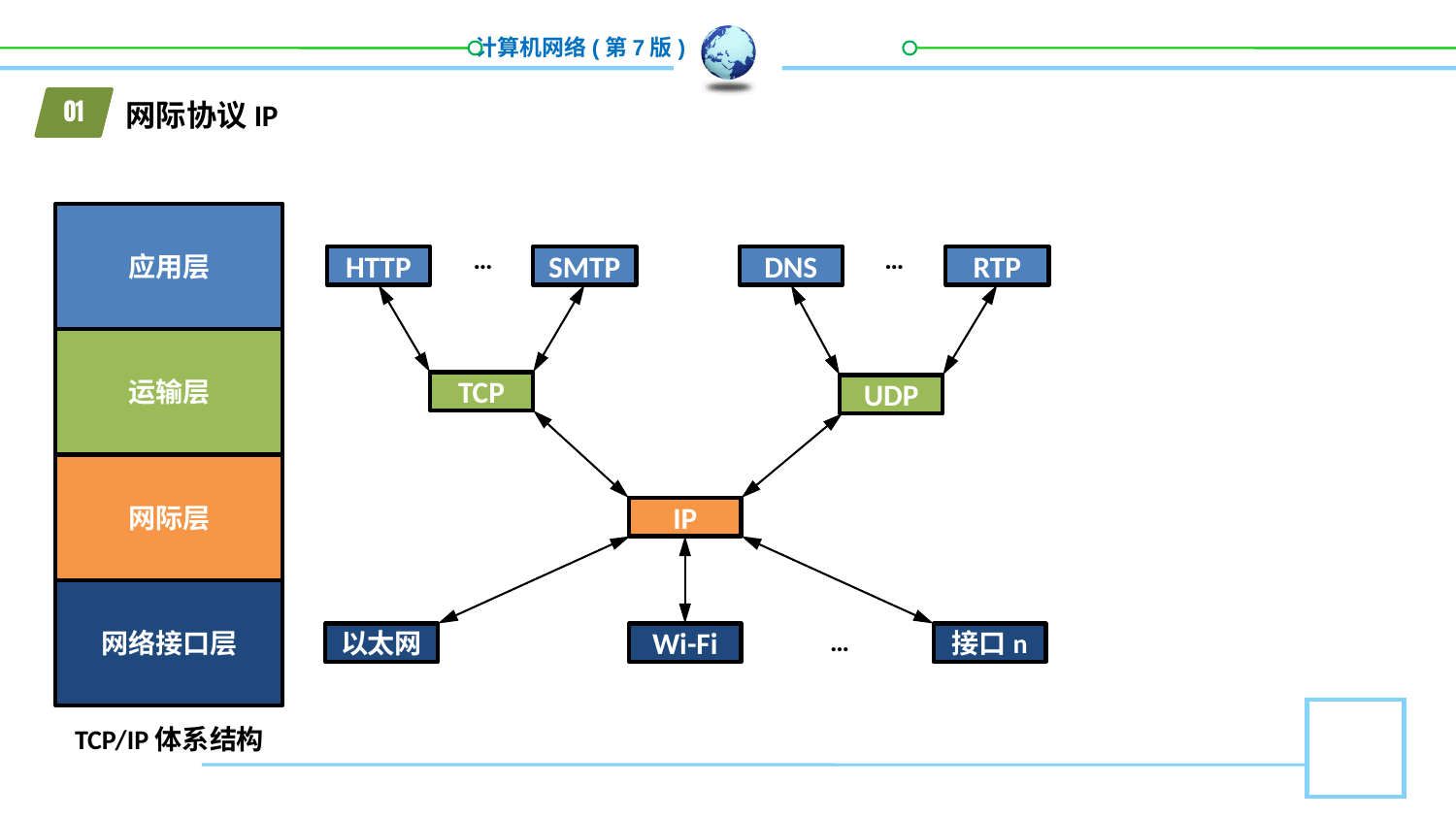

01
网际协议IP
应用层
…
…
HTTP
SMTP
DNS
RTP
运输层
TCP
UDP
网际层
IP
网络接口层
…
以太网
Wi-Fi
接口n
TCP/IP体系结构